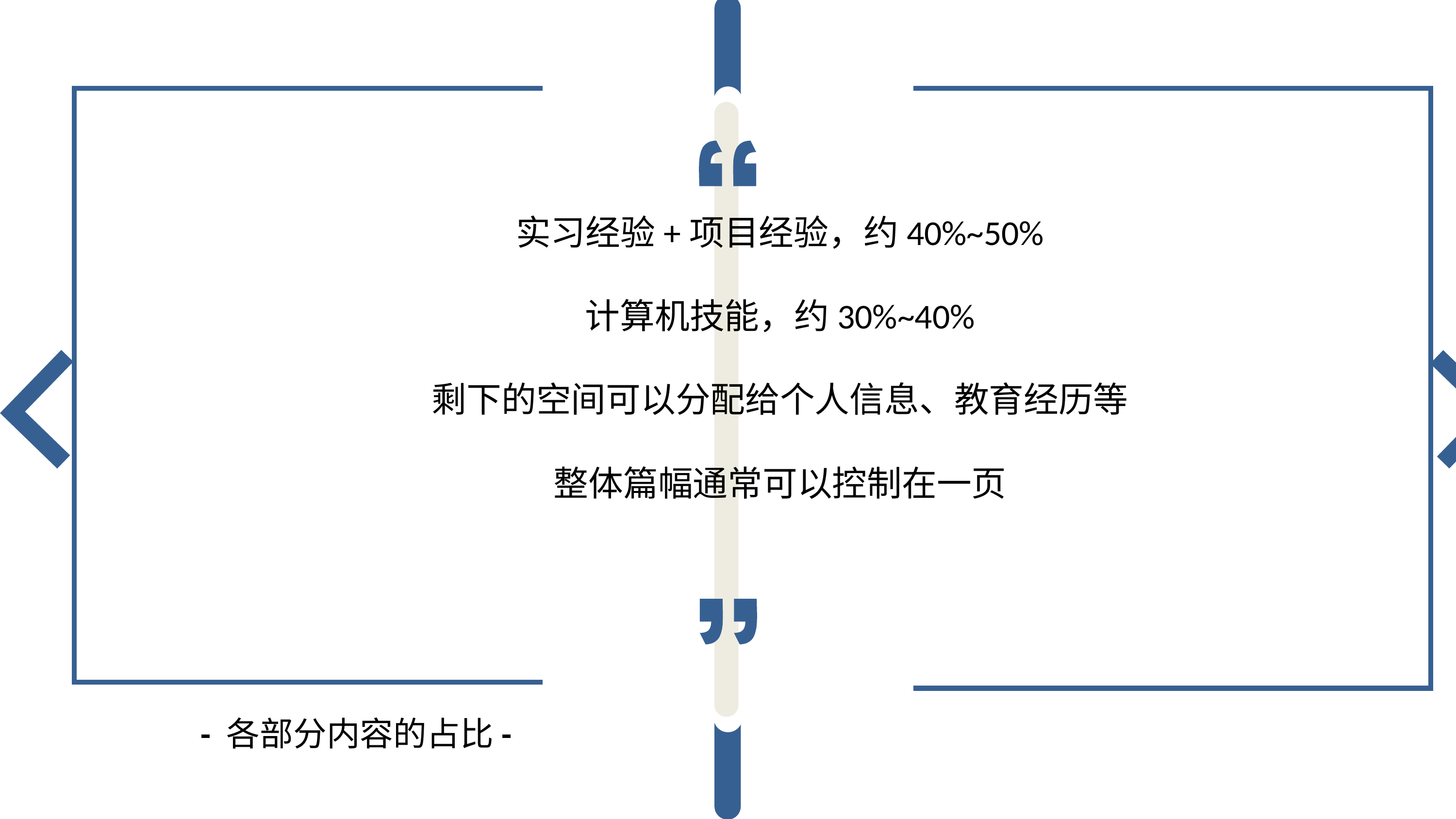

实习经验+项目经验，约40%~50%

计算机技能，约30%~40%

剩下的空间可以分配给个人信息、教育经历等

整体篇幅通常可以控制在一页

- 各部分内容的占比-